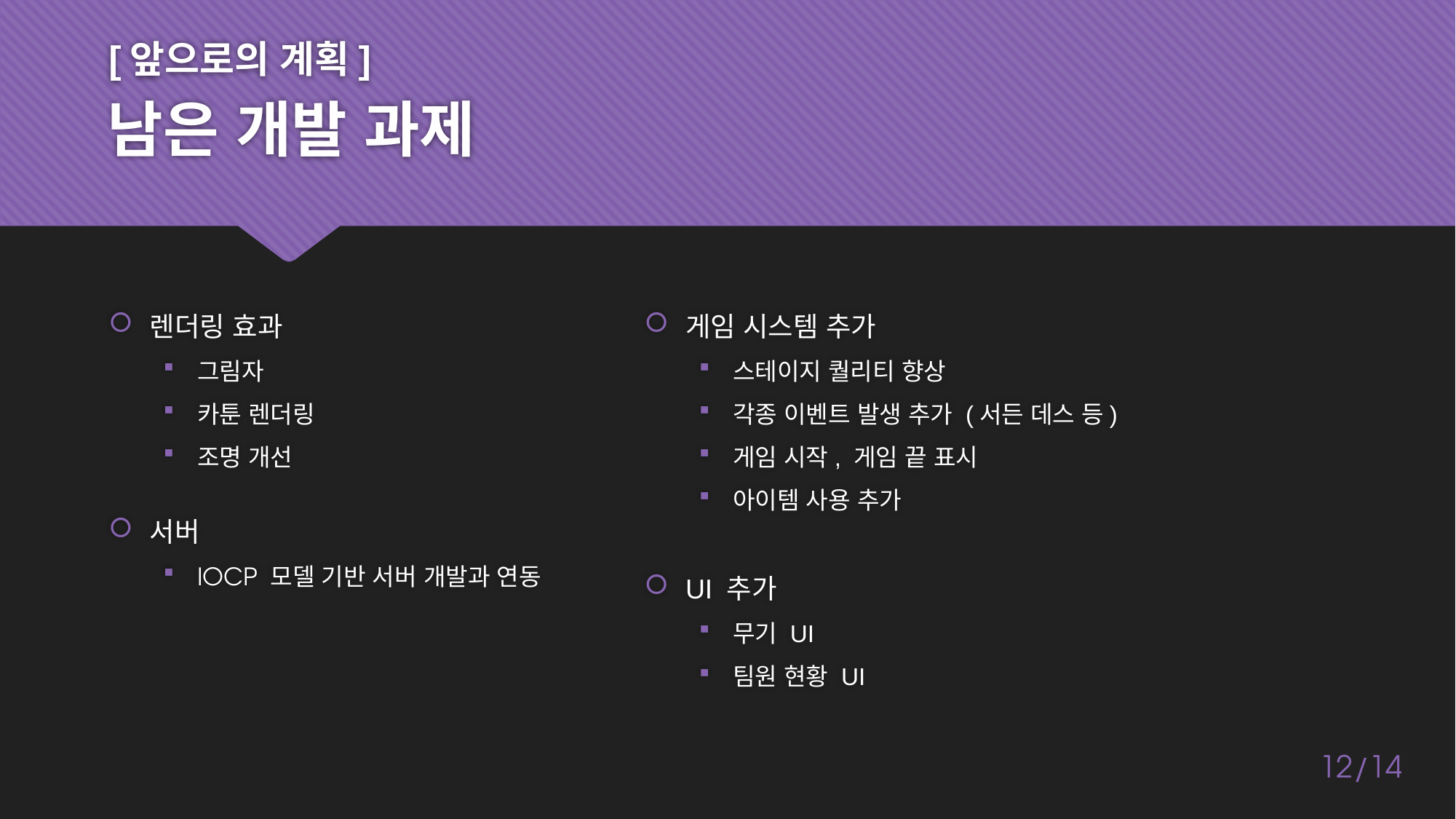

[앞으로의 계획]
# 남은 개발 과제
렌더링 효과
그림자
카툰 렌더링
조명 개선
서버
IOCP 모델 기반 서버 개발과 연동
게임 시스템 추가
스테이지 퀄리티 향상
각종 이벤트 발생 추가 (서든 데스 등)
게임 시작, 게임 끝 표시
아이템 사용 추가

UI 추가
무기 UI
팀원 현황 UI
12/14